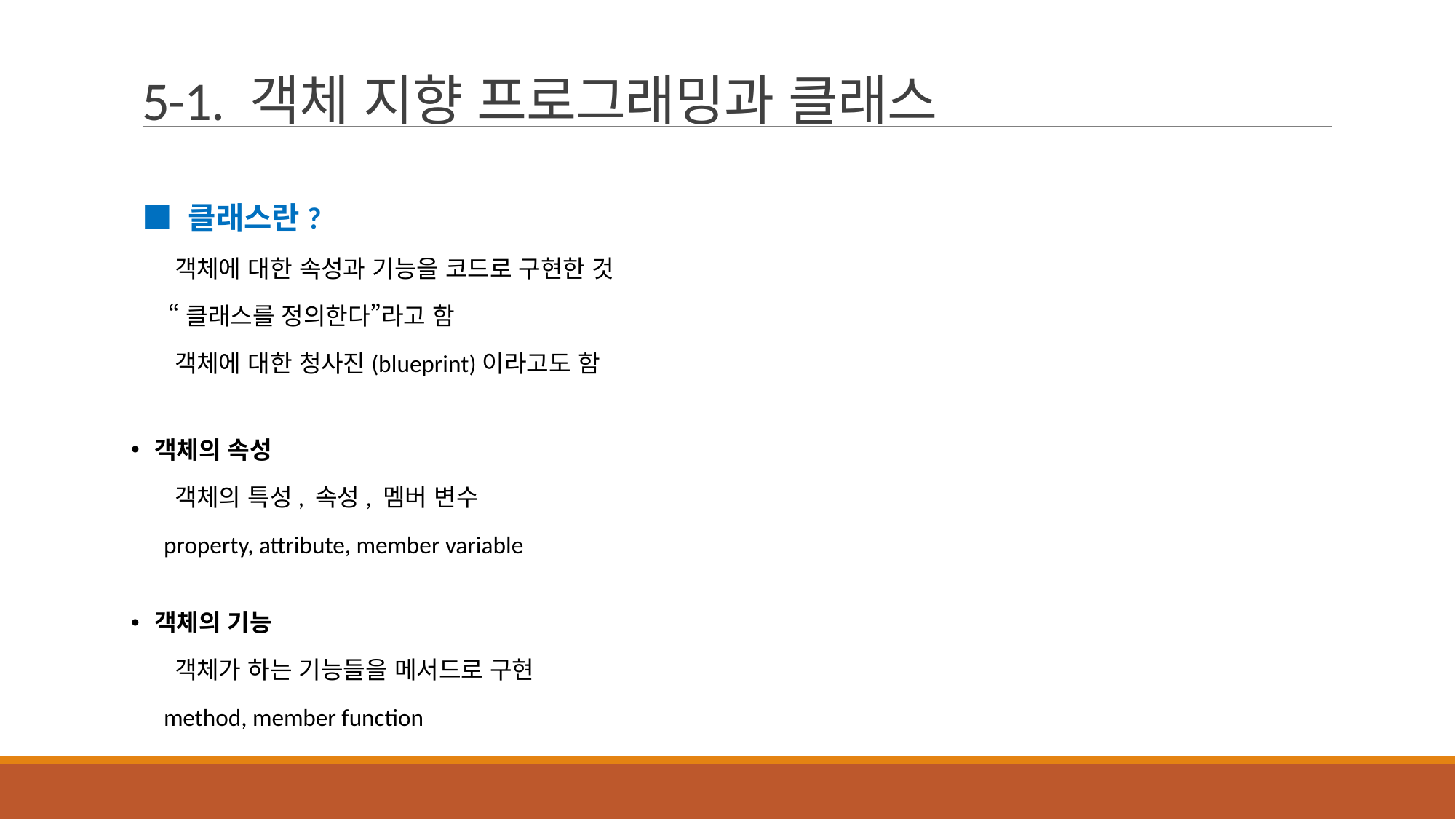

# 5-1. 객체 지향 프로그래밍과 클래스
■ 클래스란?
    객체에 대한 속성과 기능을 코드로 구현한 것
    “클래스를 정의한다”라고 함
    객체에 대한 청사진(blueprint)이라고도 함

 객체의 속성
    객체의 특성, 속성, 멤버 변수
    property, attribute, member variable

 객체의 기능
    객체가 하는 기능들을 메서드로 구현
    method, member function